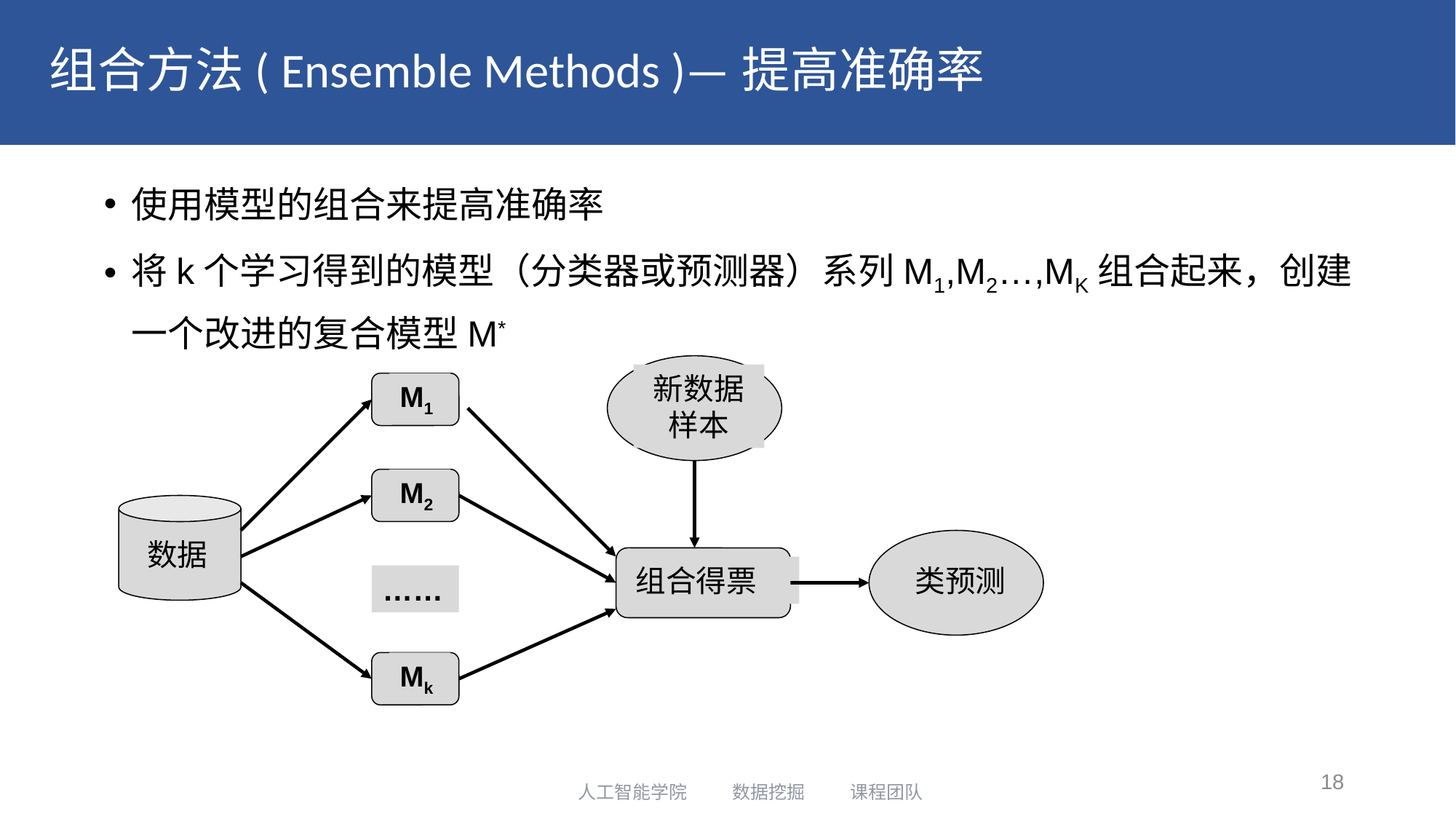

# 组合方法( Ensemble Methods )—提高准确率
使用模型的组合来提高准确率
将k个学习得到的模型（分类器或预测器）系列M1,M2…,MK组合起来，创建一个改进的复合模型M*

新数据样本

M1

M2

数据

类预测

组合得票
……

Mk
18
人工智能学院        数据挖掘        课程团队